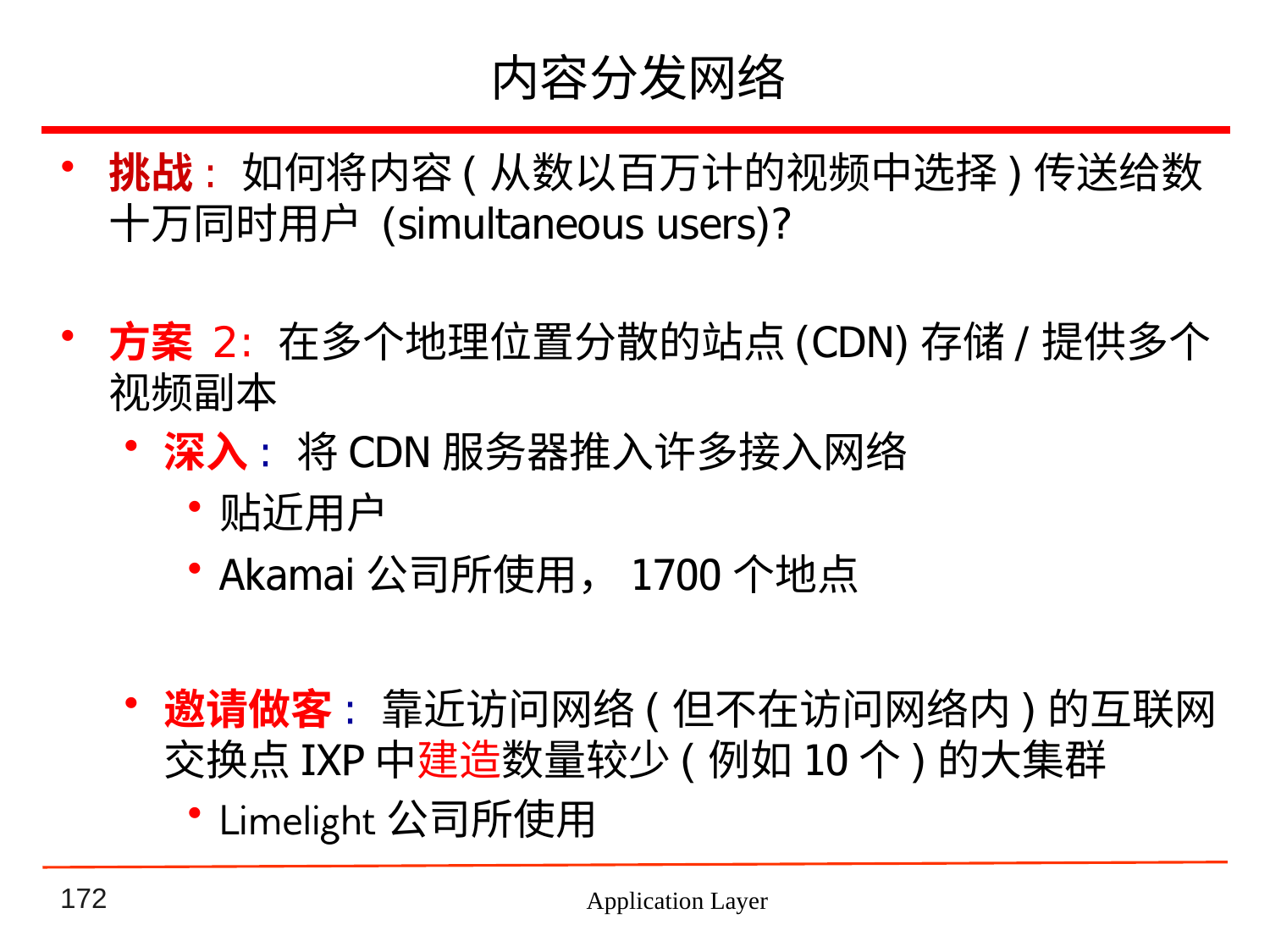

# 内容分发网络
挑战: 如何将内容(从数以百万计的视频中选择)传送给数十万同时用户 (simultaneous users)?

方案 2: 在多个地理位置分散的站点(CDN)存储/提供多个视频副本
深入: 将CDN服务器推入许多接入网络
贴近用户
Akamai公司所使用，1700个地点

邀请做客: 靠近访问网络(但不在访问网络内)的互联网交换点IXP中建造数量较少(例如10个)的大集群
Limelight公司所使用

Application Layer